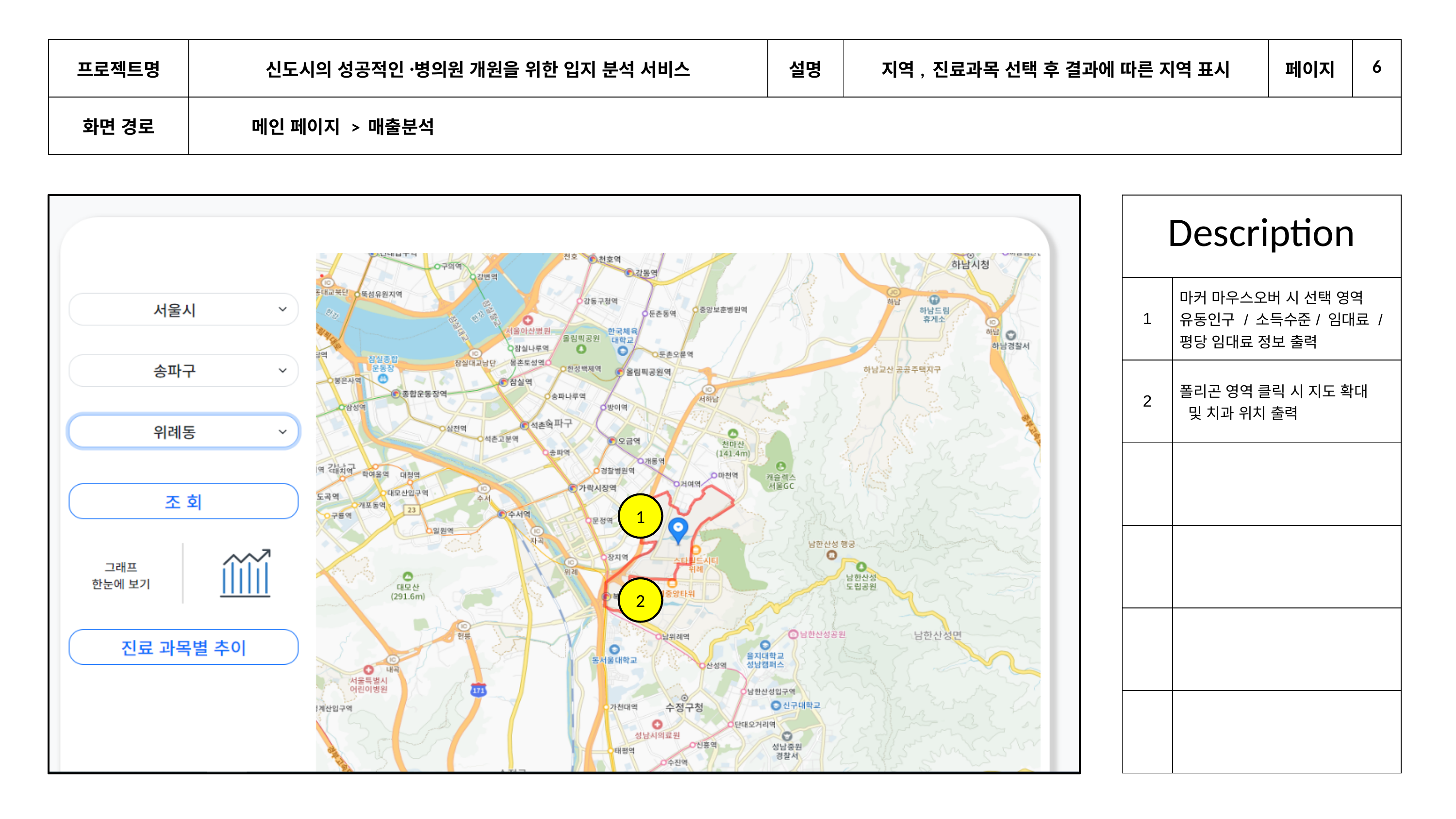

| 프로젝트명 | 신도시의 성공적인 병〮의원 개원을 위한 입지 분석 서비스 | 설명 | 지역, 진료과목 선택 후 결과에 따른 지역 표시 | 페이지 | 6 |
| --- | --- | --- | --- | --- | --- |
| 화면 경로 | 메인 페이지 > 매출분석 |  |  |  |  |
| Description |  |
| --- | --- |
| 1 | 마커 마우스오버 시 선택 영역 유동인구 / 소득수준/ 임대료 / 평당 임대료 정보 출력 |
| 2 | 폴리곤 영역 클릭 시 지도 확대 및 치과 위치 출력 |
|  |  |
|  |  |
|  |  |
|  |  |

1
2